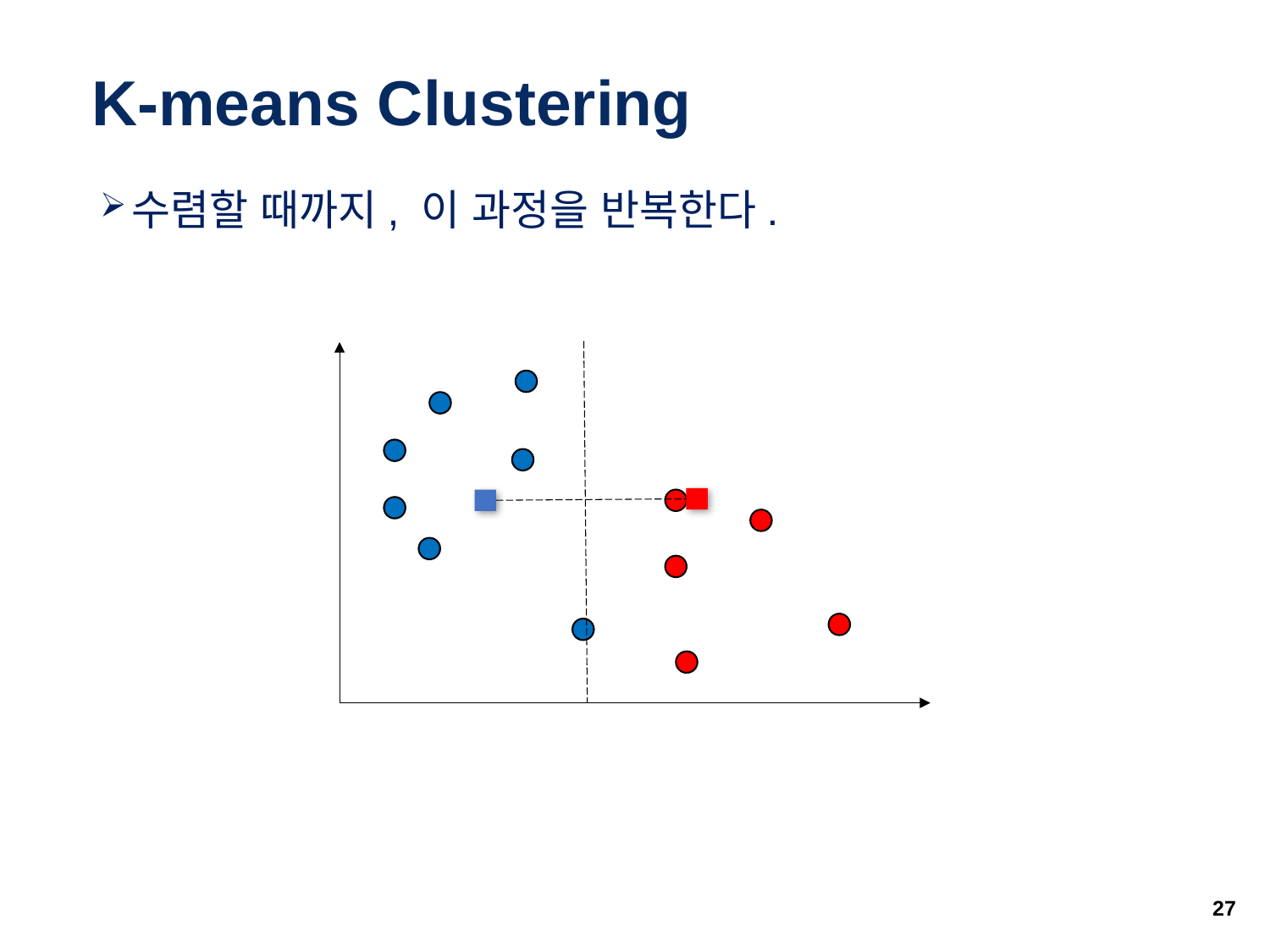

# K-means Clustering
수렴할 때까지, 이 과정을 반복한다.

27